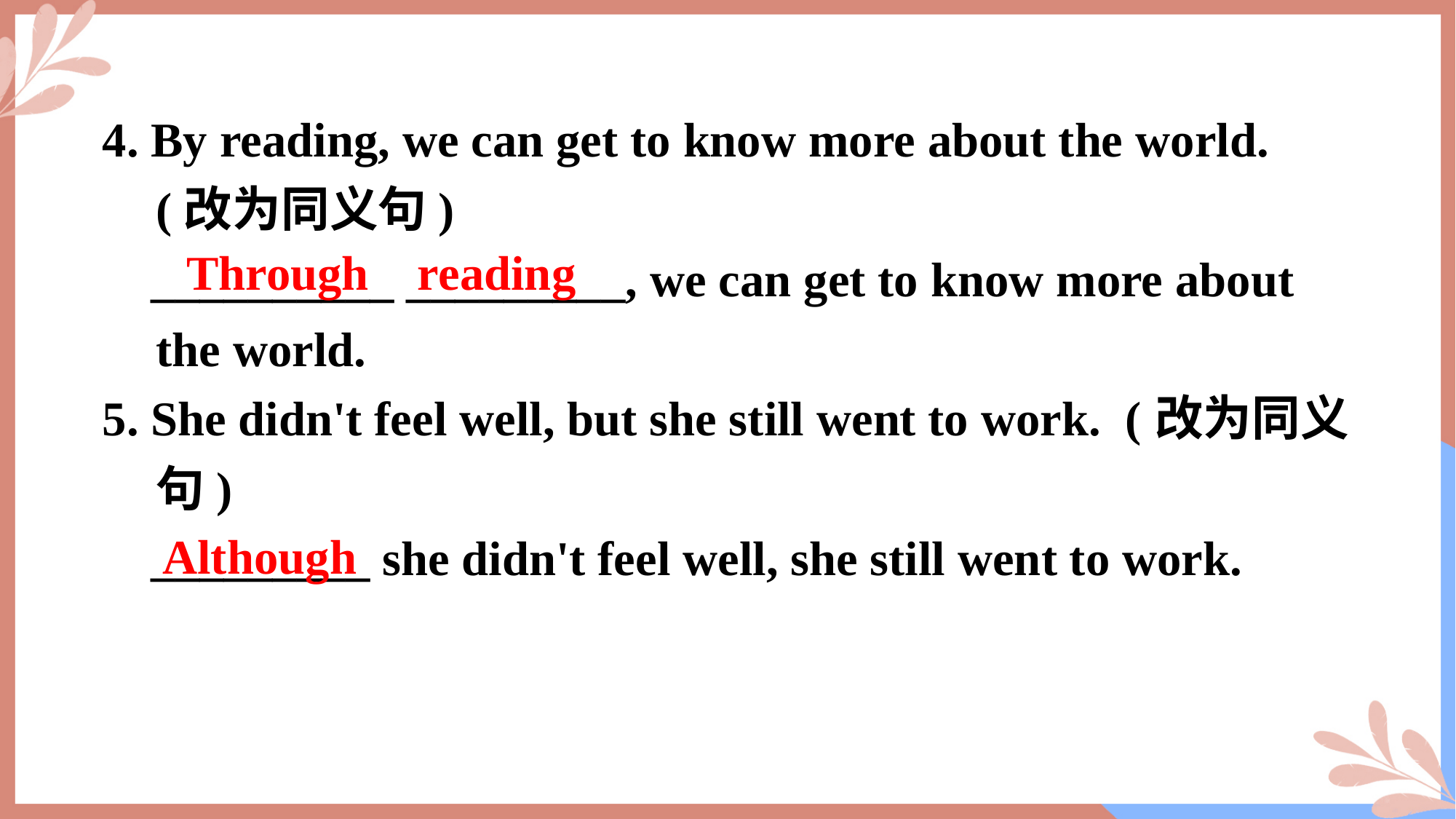

4. By reading, we can get to know more about the world.    (改为同义句)
    __________ _________, we can get to know more about the world.
5. She didn't feel well, but she still went to work.  (改为同义句)
    _________ she didn't feel well, she still went to work.
Through    reading
Although